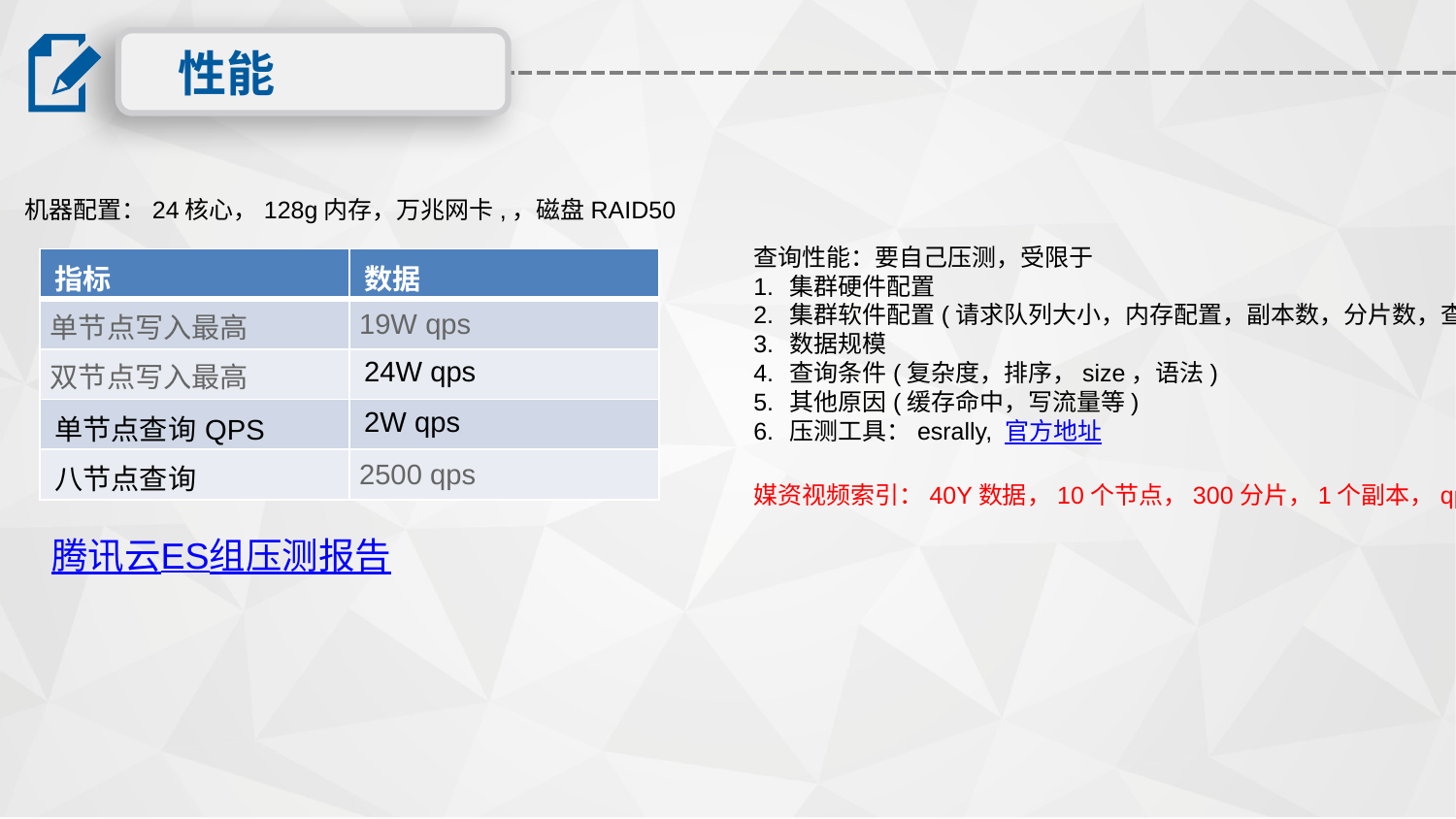

性能
机器配置：24核心，128g内存，万兆网卡,，磁盘RAID50
查询性能：要自己压测，受限于
集群硬件配置
集群软件配置(请求队列大小，内存配置，副本数，分片数，查询方式等)
数据规模
查询条件(复杂度，排序，size，语法)
其他原因(缓存命中，写流量等)
压测工具：esrally, 官方地址

媒资视频索引：40Y数据，10个节点，300分片，1个副本，qps简单压测1500左右
| 指标 | 数据 |
| --- | --- |
| 单节点写入最高 | 19W qps |
| 双节点写入最高 | 24W qps |
| 单节点查询QPS | 2W qps |
| 八节点查询 | 2500 qps |
腾讯云ES组压测报告